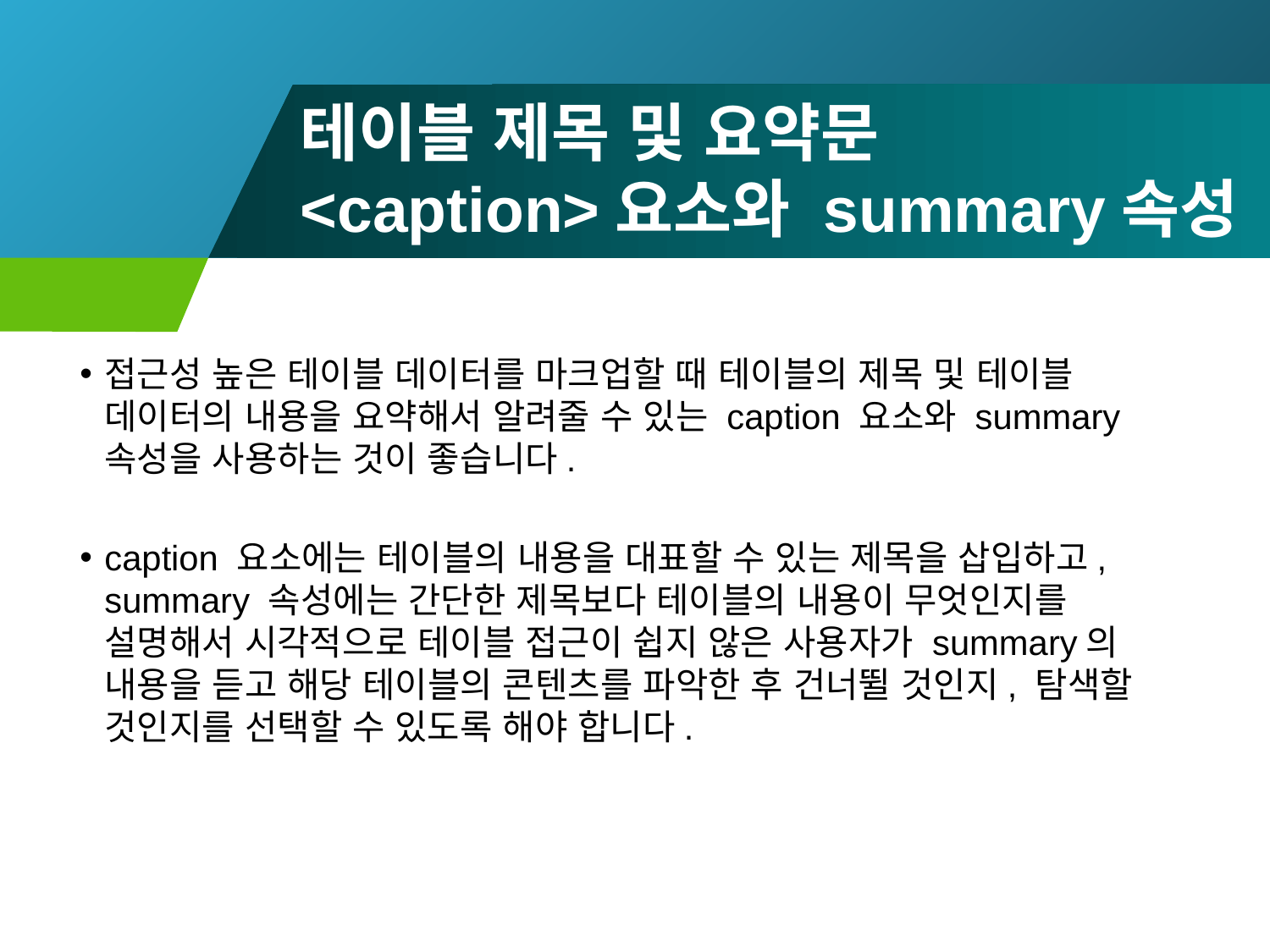

# 테이블 제목 및 요약문 <caption>요소와 summary속성

접근성 높은 테이블 데이터를 마크업할 때 테이블의 제목 및 테이블 데이터의 내용을 요약해서 알려줄 수 있는 caption 요소와 summary 속성을 사용하는 것이 좋습니다.

caption 요소에는 테이블의 내용을 대표할 수 있는 제목을 삽입하고, summary 속성에는 간단한 제목보다 테이블의 내용이 무엇인지를 설명해서 시각적으로 테이블 접근이 쉽지 않은 사용자가 summary의 내용을 듣고 해당 테이블의 콘텐츠를 파악한 후 건너뛸 것인지, 탐색할 것인지를 선택할 수 있도록 해야 합니다.